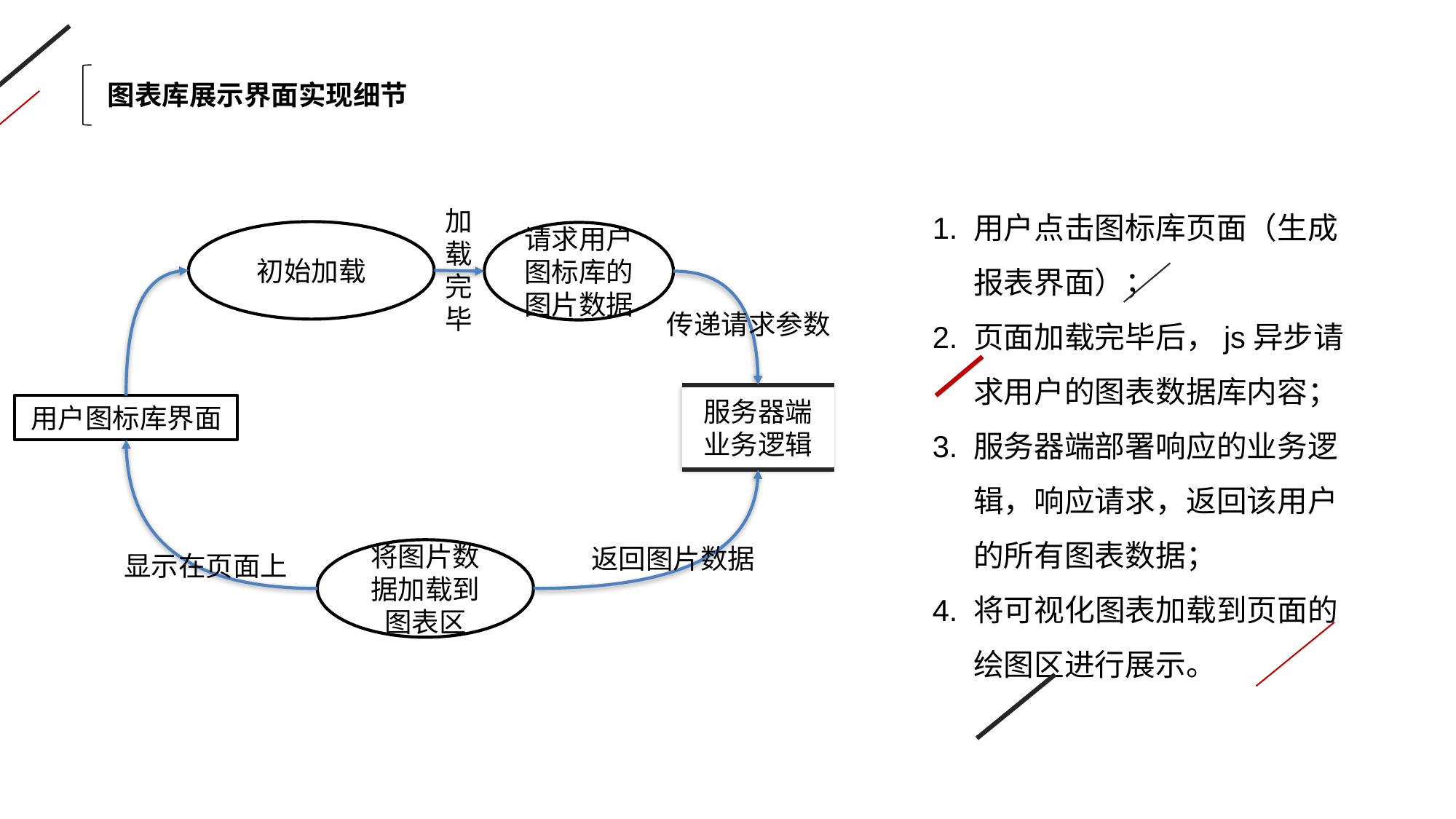

图表库展示界面实现细节
用户点击图标库页面（生成报表界面）；
页面加载完毕后，js异步请求用户的图表数据库内容；
服务器端部署响应的业务逻辑，响应请求，返回该用户的所有图表数据；
将可视化图表加载到页面的绘图区进行展示。

加载完
毕
初始加载
请求用户图标库的图片数据
传递请求参数
服务器端业务逻辑
用户图标库界面
返回图片数据
将图片数据加载到图表区
显示在页面上